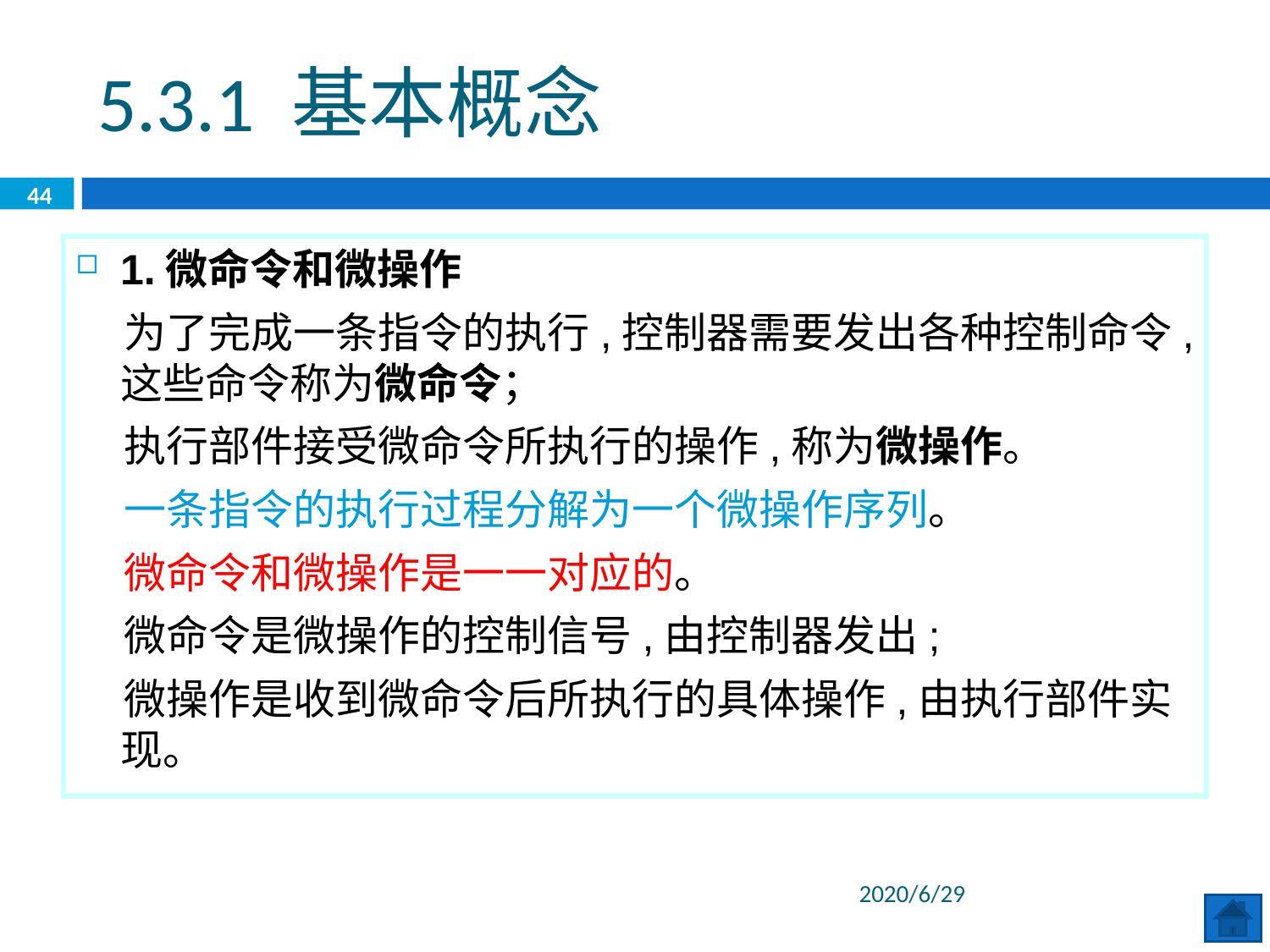

5.3.1 基本概念
44
1.微命令和微操作
    为了完成一条指令的执行,控制器需要发出各种控制命令,这些命令称为微命令；
    执行部件接受微命令所执行的操作,称为微操作。
    一条指令的执行过程分解为一个微操作序列。
    微命令和微操作是一一对应的。
    微命令是微操作的控制信号,由控制器发出;
    微操作是收到微命令后所执行的具体操作,由执行部件实现。
2020/6/29